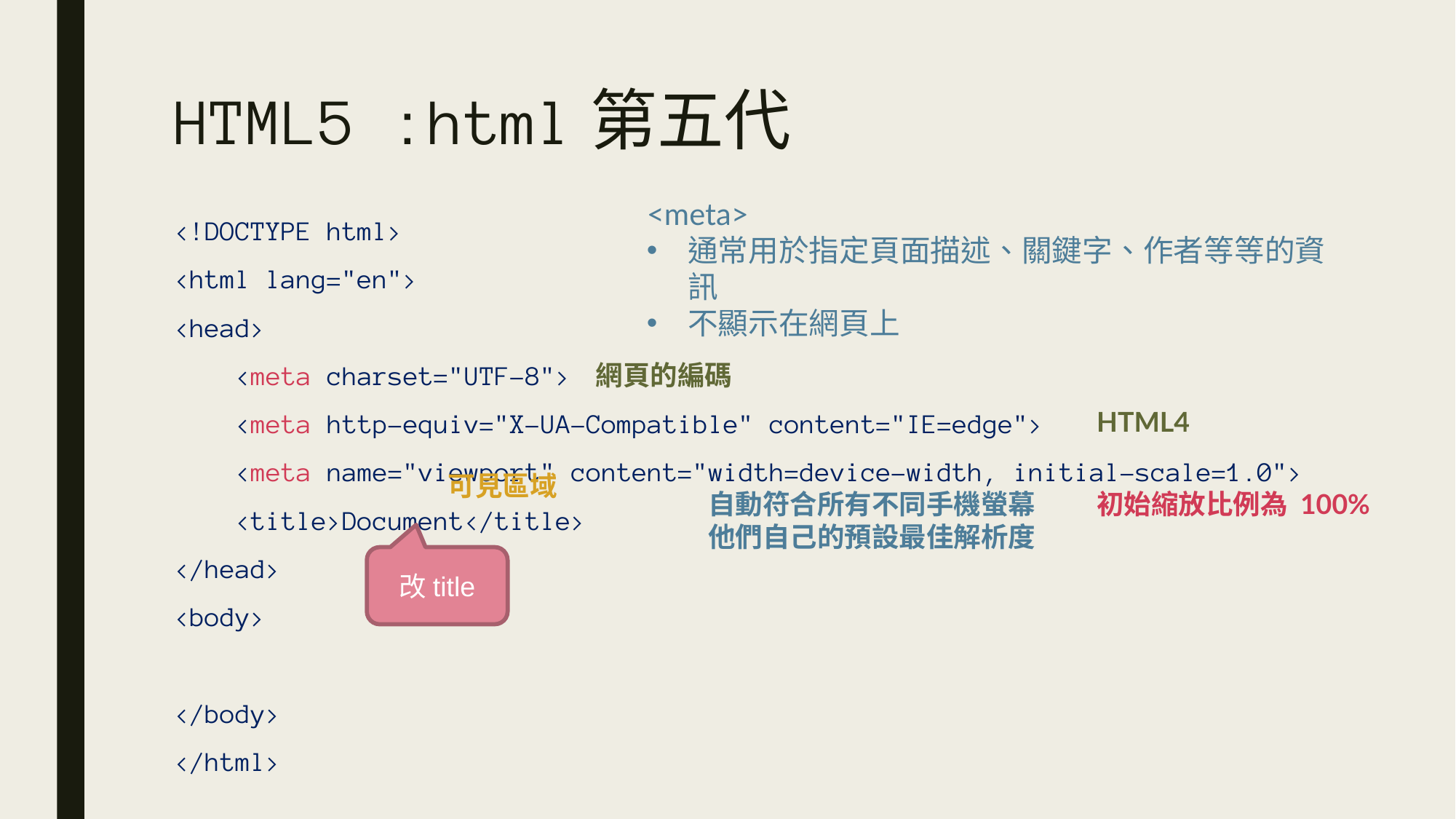

# HTML5 :html第五代
<meta>
通常用於指定頁面描述、關鍵字、作者等等的資訊
不顯示在網頁上
<!DOCTYPE html>
<html lang="en">
<head>
    <meta charset="UTF-8">
    <meta http-equiv="X-UA-Compatible" content="IE=edge">
    <meta name="viewport" content="width=device-width, initial-scale=1.0">
    <title>Document</title>
</head>
<body>

</body>
</html>

網頁的編碼
HTML4
可見區域
自動符合所有不同手機螢幕他們自己的預設最佳解析度
初始縮放比例為 100%
改title